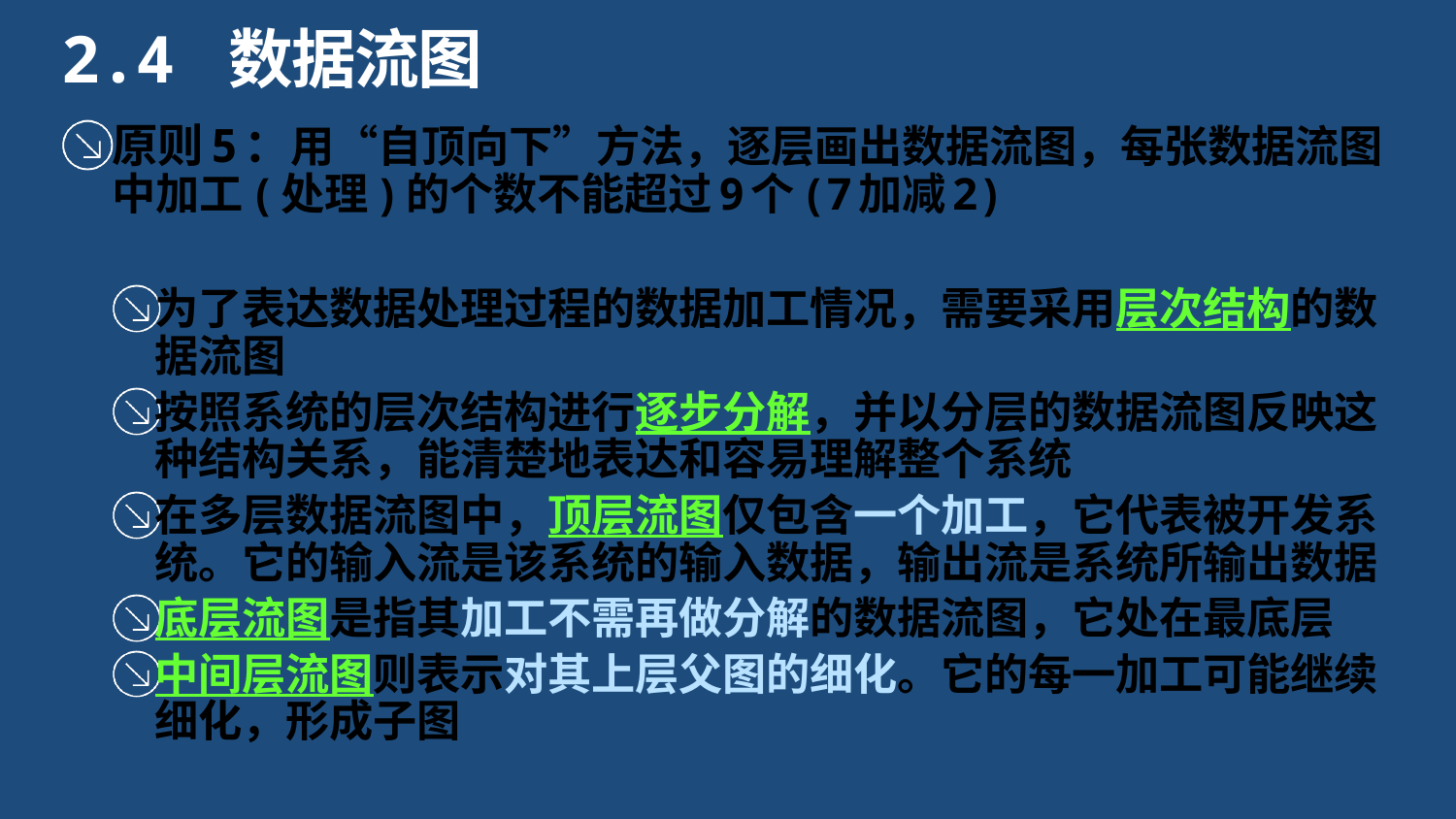

2.4 数据流图
原则5：用“自顶向下”方法，逐层画出数据流图，每张数据流图中加工(处理)的个数不能超过9个(7加减2)

为了表达数据处理过程的数据加工情况，需要采用层次结构的数据流图
按照系统的层次结构进行逐步分解，并以分层的数据流图反映这种结构关系，能清楚地表达和容易理解整个系统
在多层数据流图中，顶层流图仅包含一个加工，它代表被开发系统。它的输入流是该系统的输入数据，输出流是系统所输出数据
底层流图是指其加工不需再做分解的数据流图，它处在最底层
中间层流图则表示对其上层父图的细化。它的每一加工可能继续细化，形成子图